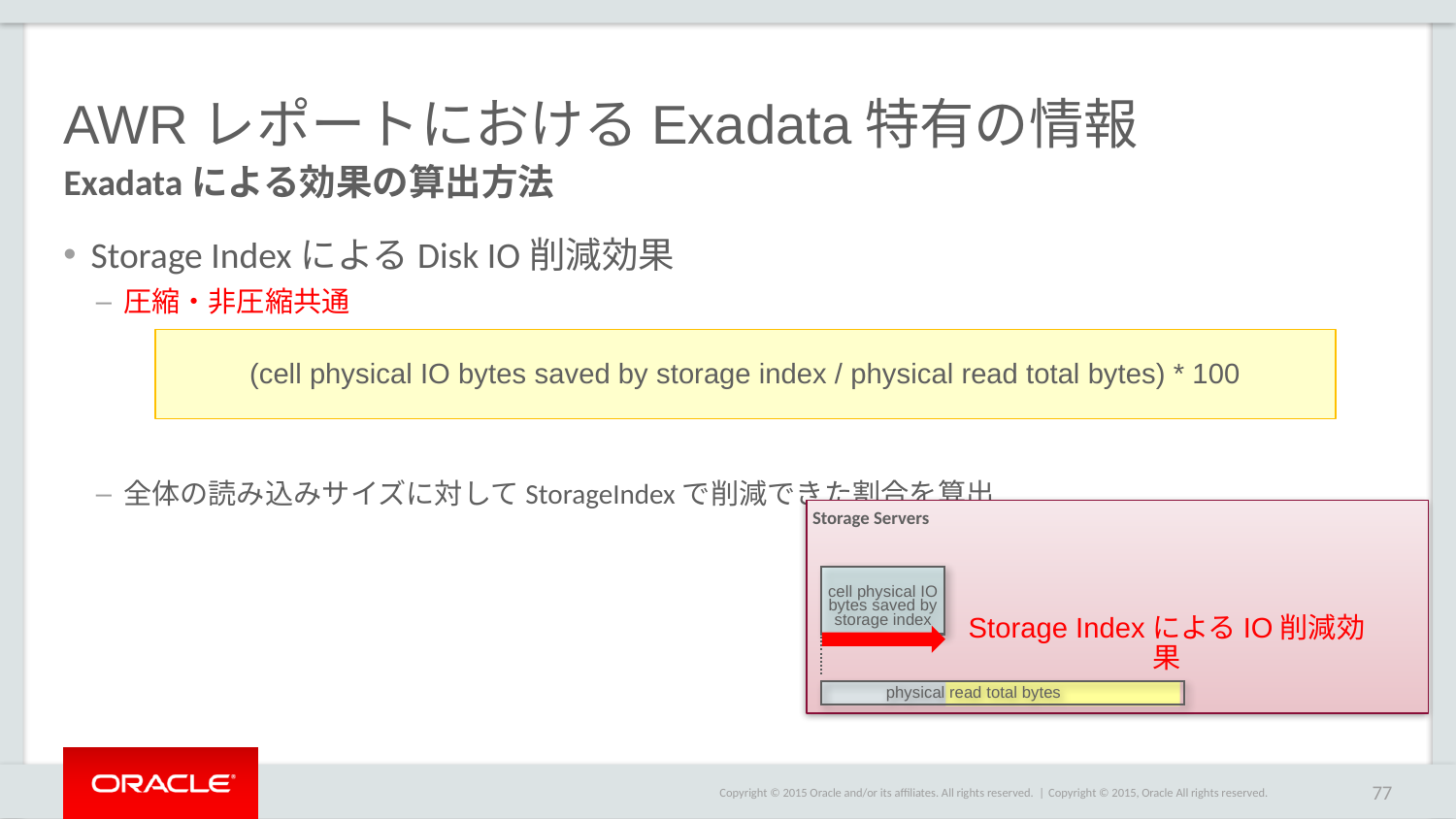

# AWRレポートにおけるExadata特有の情報
Exadataによる効果の算出方法
Storage IndexによるDisk IO削減効果
圧縮・非圧縮共通

全体の読み込みサイズに対してStorageIndexで削減できた割合を算出

(cell physical IO bytes saved by storage index / physical read total bytes) * 100

Storage Servers
                    physical read total bytes
cell physical IO
bytes saved by
storage index

Storage IndexによるIO削減効果

Copyright © 2015, Oracle All rights reserved.
77